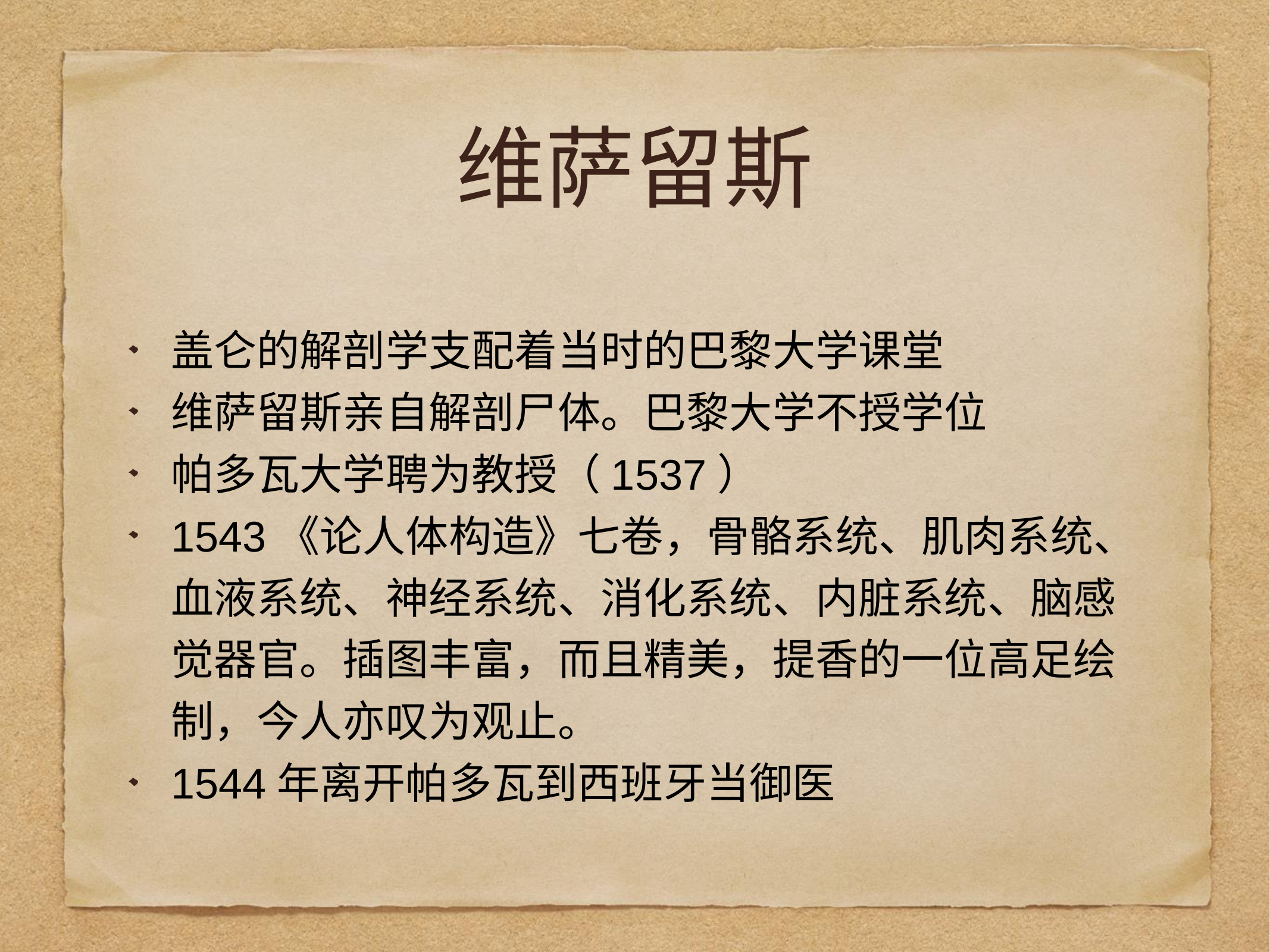

# 维萨留斯
盖仑的解剖学支配着当时的巴黎大学课堂
维萨留斯亲自解剖尸体。巴黎大学不授学位
帕多瓦大学聘为教授（1537）
1543《论人体构造》七卷，骨骼系统、肌肉系统、血液系统、神经系统、消化系统、内脏系统、脑感觉器官。插图丰富，而且精美，提香的一位高足绘制，今人亦叹为观止。
1544年离开帕多瓦到西班牙当御医